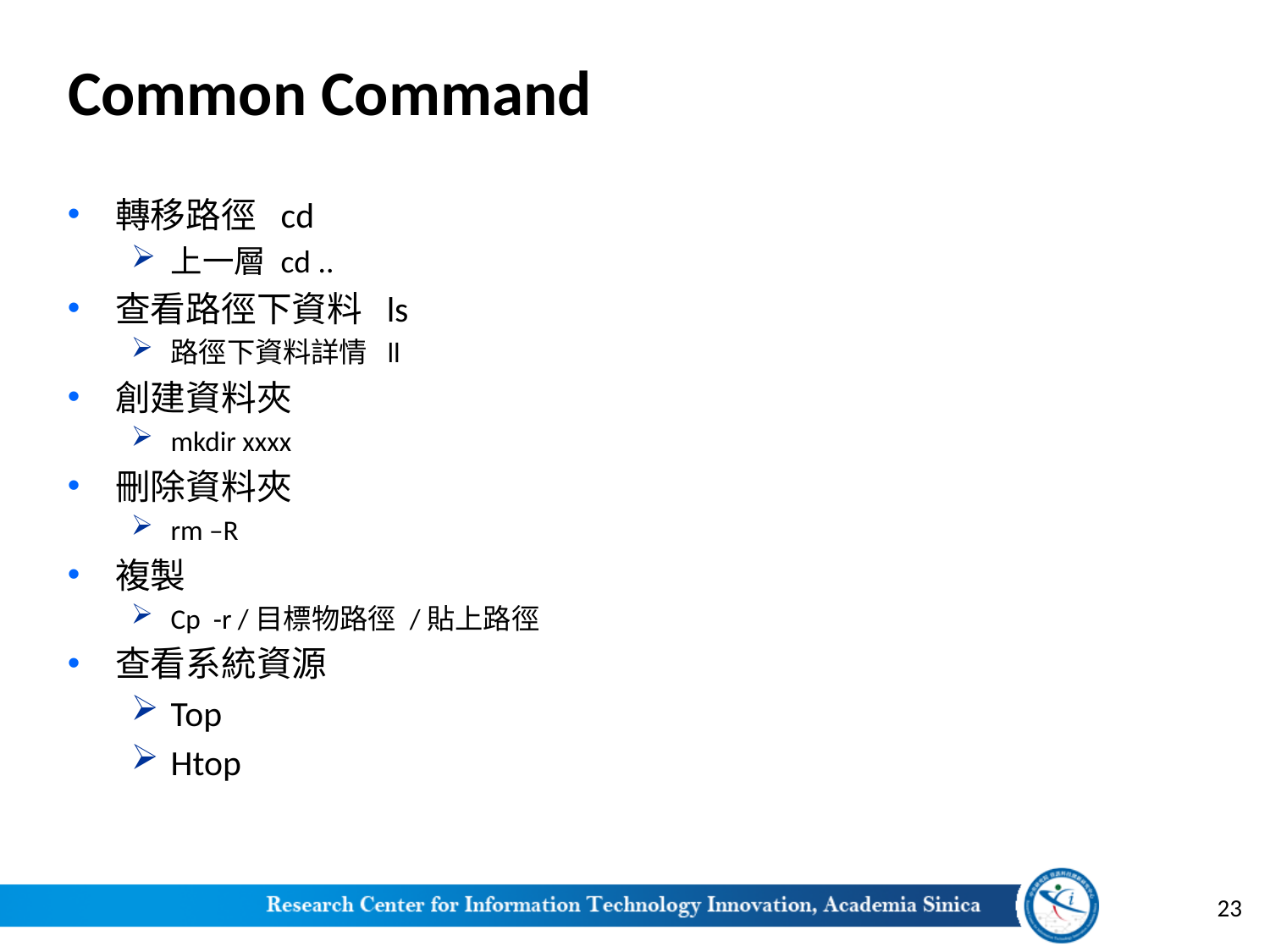

# Common Command
轉移路徑  cd
上一層 cd ..
查看路徑下資料  ls
路徑下資料詳情  ll
創建資料夾
mkdir xxxx
刪除資料夾
rm –R
複製
Cp  -r /目標物路徑 /貼上路徑
查看系統資源
Top
Htop

23